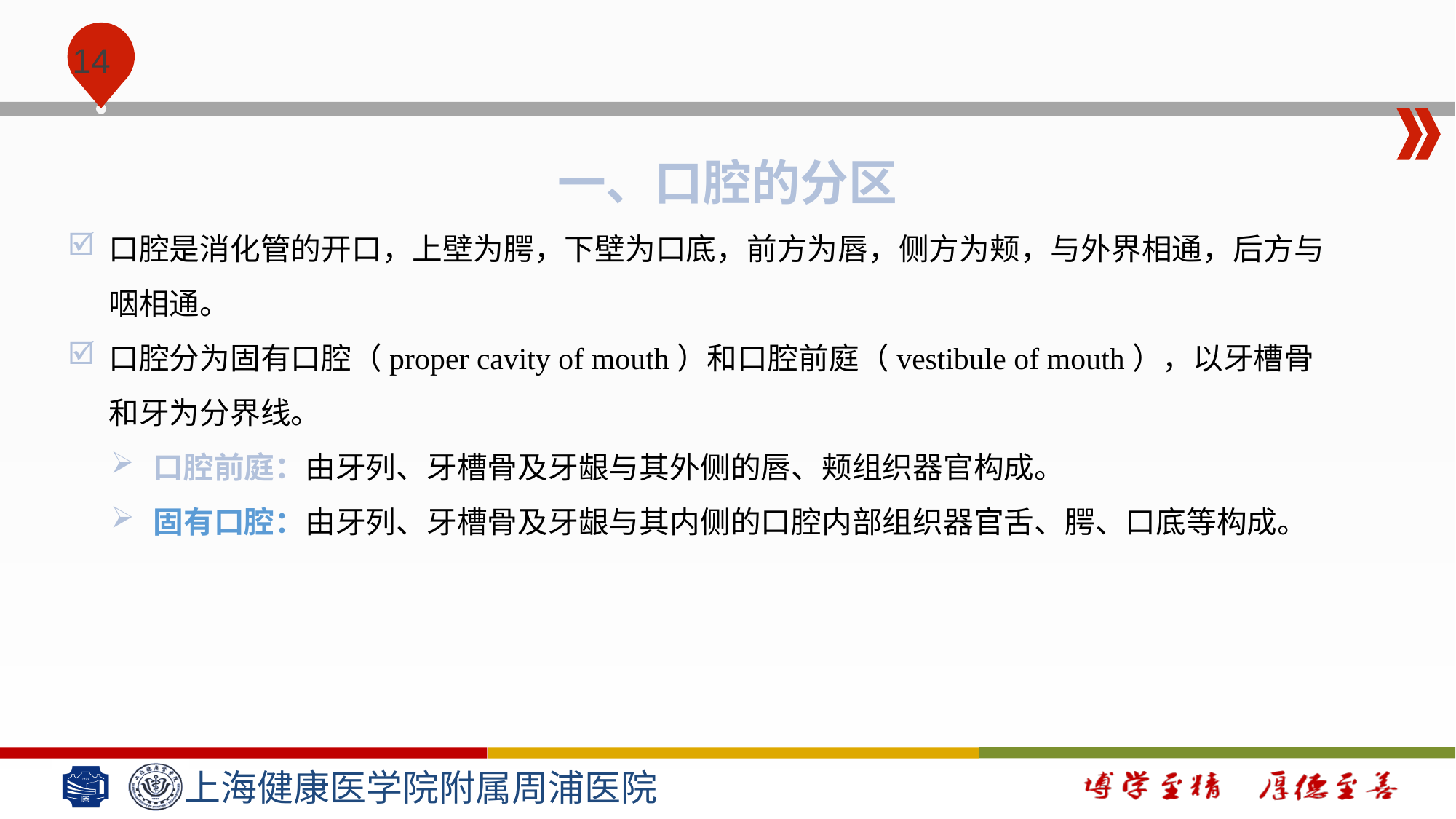

#
一、口腔的分区
口腔是消化管的开口，上壁为腭，下壁为口底，前方为唇，侧方为颊，与外界相通，后方与咽相通。
口腔分为固有口腔（proper cavity of mouth）和口腔前庭（vestibule of mouth），以牙槽骨和牙为分界线。
口腔前庭：由牙列、牙槽骨及牙龈与其外侧的唇、颊组织器官构成。
固有口腔：由牙列、牙槽骨及牙龈与其内侧的口腔内部组织器官舌、腭、口底等构成。